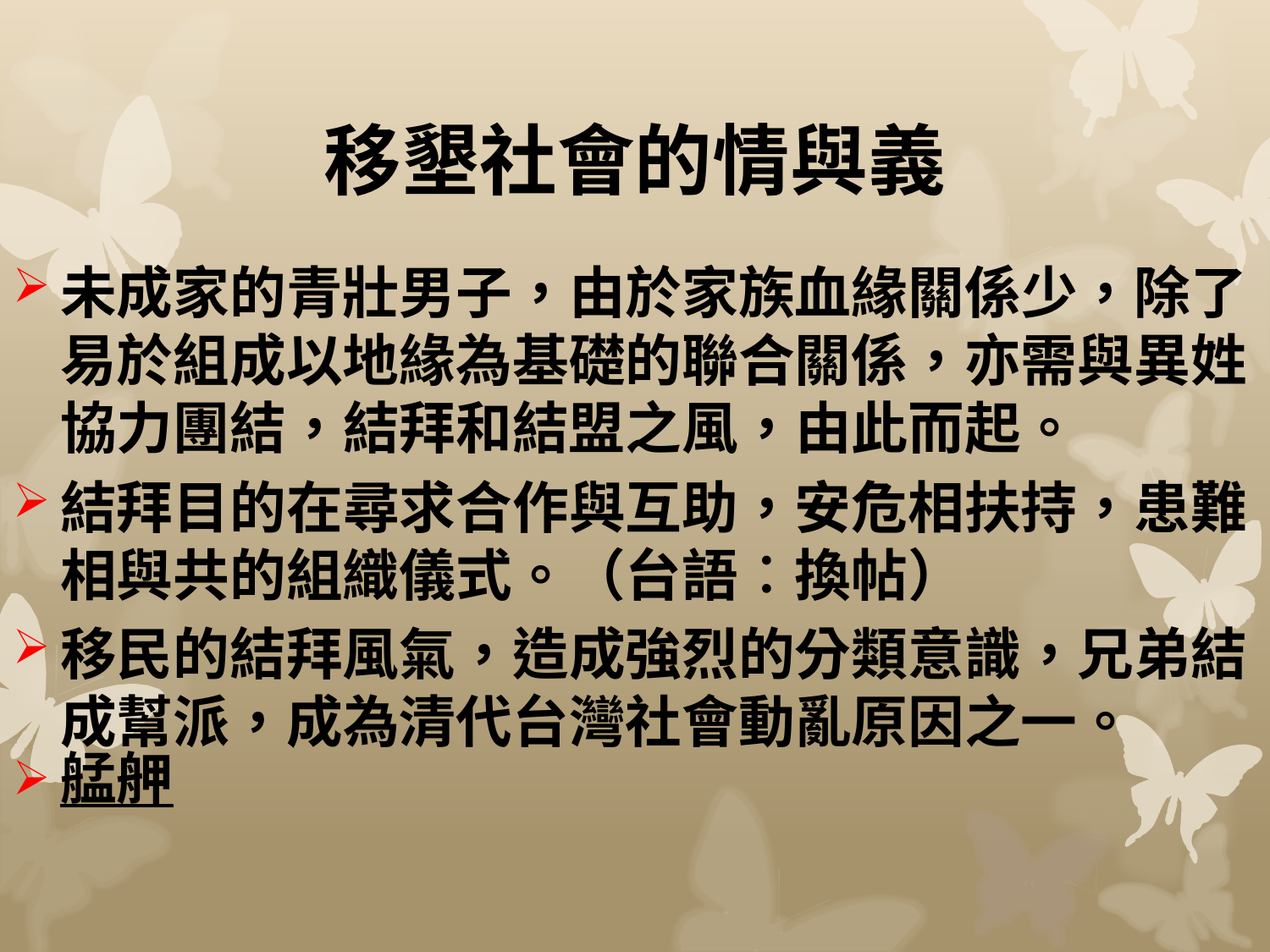

# 移墾社會的情與義
未成家的青壯男子，由於家族血緣關係少，除了易於組成以地緣為基礎的聯合關係，亦需與異姓協力團結，結拜和結盟之風，由此而起。
結拜目的在尋求合作與互助，安危相扶持，患難相與共的組織儀式。（台語︰換帖）
移民的結拜風氣，造成強烈的分類意識，兄弟結成幫派，成為清代台灣社會動亂原因之一。
艋舺